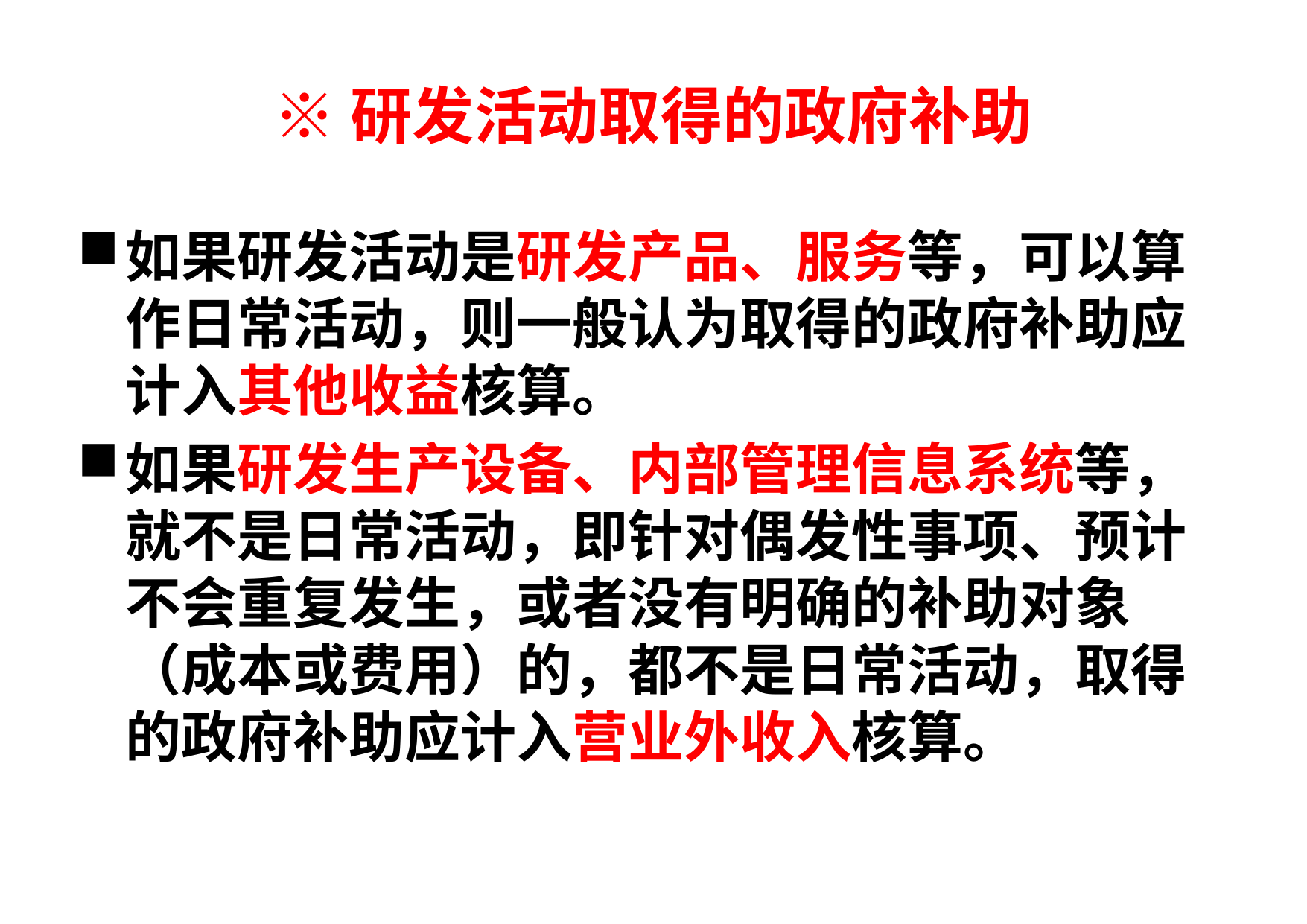

# ※研发活动取得的政府补助
如果研发活动是研发产品、服务等，可以算作日常活动，则一般认为取得的政府补助应计入其他收益核算。
如果研发生产设备、内部管理信息系统等，就不是日常活动，即针对偶发性事项、预计不会重复发生，或者没有明确的补助对象（成本或费用）的，都不是日常活动，取得的政府补助应计入营业外收入核算。

51